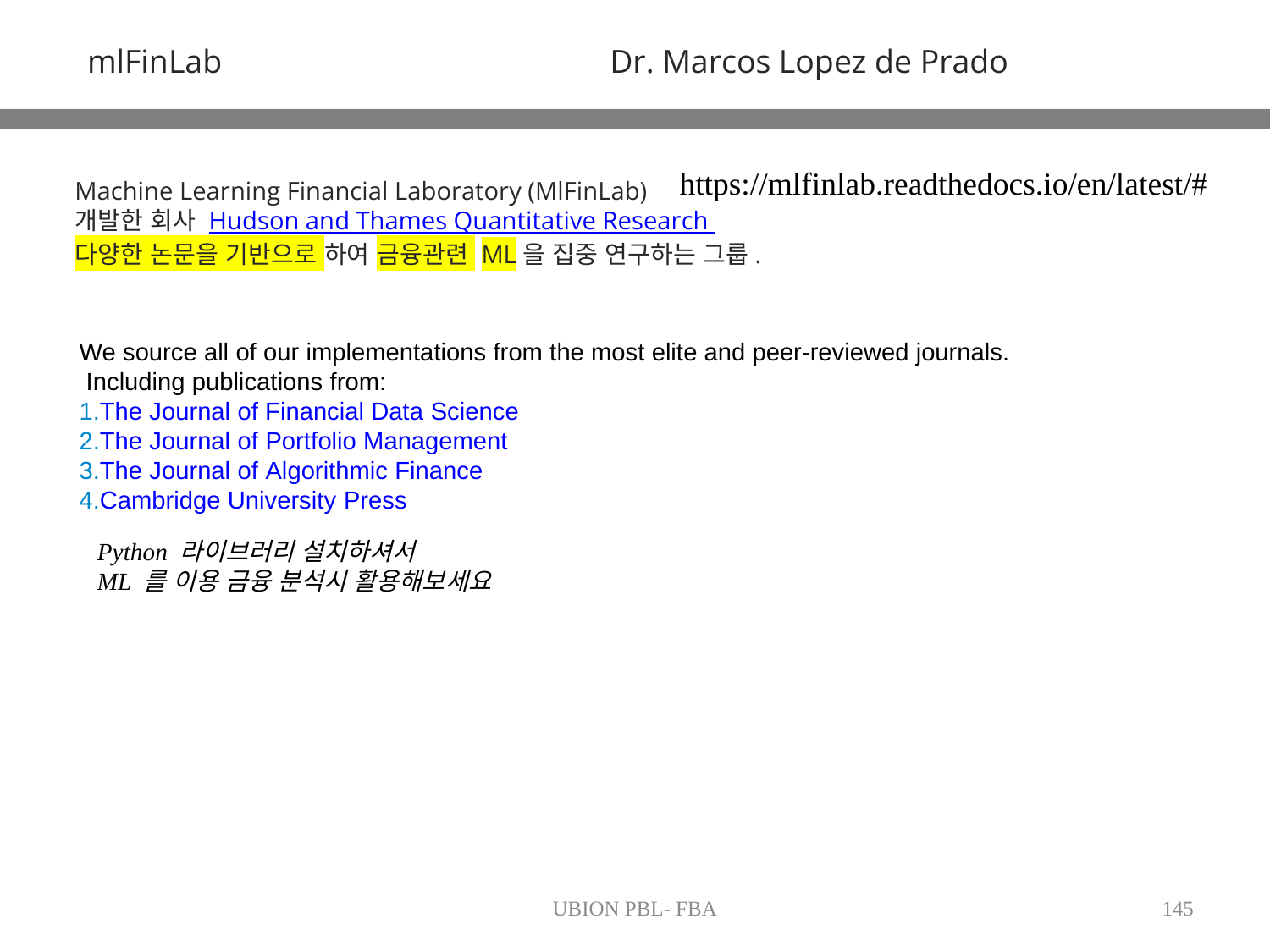

Dr. Marcos Lopez de Prado
mlFinLab

https://mlfinlab.readthedocs.io/en/latest/#
Machine Learning Financial Laboratory (MlFinLab)
개발한 회사 Hudson and Thames Quantitative Research
다양한 논문을 기반으로 하여 금융관련 ML을 집중 연구하는 그룹.

We source all of our implementations from the most elite and peer-reviewed journals.
 Including publications from:
The Journal of Financial Data Science
The Journal of Portfolio Management
The Journal of Algorithmic Finance
Cambridge University Press
Python 라이브러리 설치하셔서
ML 를 이용 금융 분석시 활용해보세요
UBION PBL- FBA
145